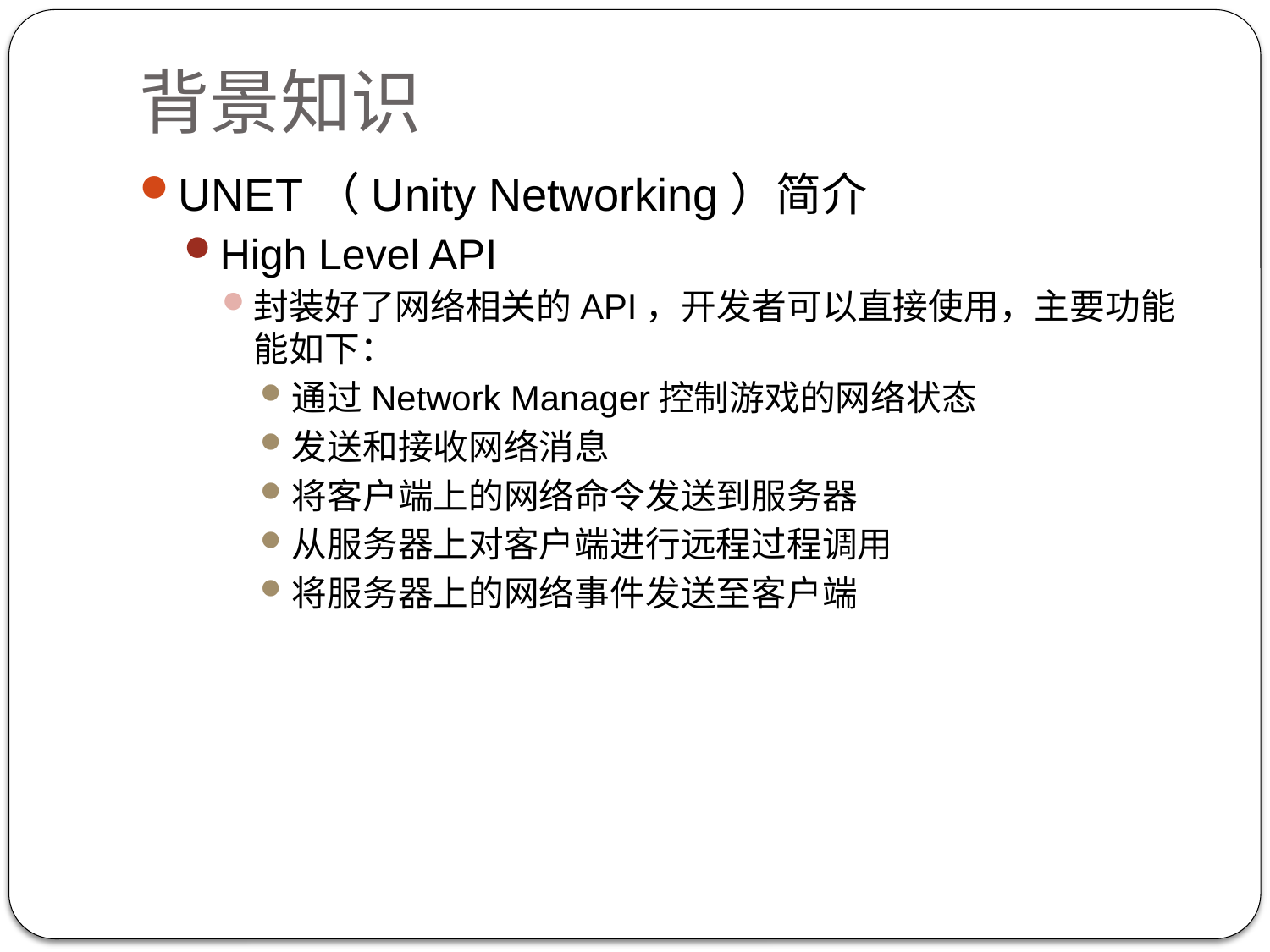

# 背景知识
UNET（Unity Networking）简介
High Level API
封装好了网络相关的API，开发者可以直接使用，主要功能能如下：
通过Network Manager控制游戏的网络状态
发送和接收网络消息
将客户端上的网络命令发送到服务器
从服务器上对客户端进行远程过程调用
将服务器上的网络事件发送至客户端